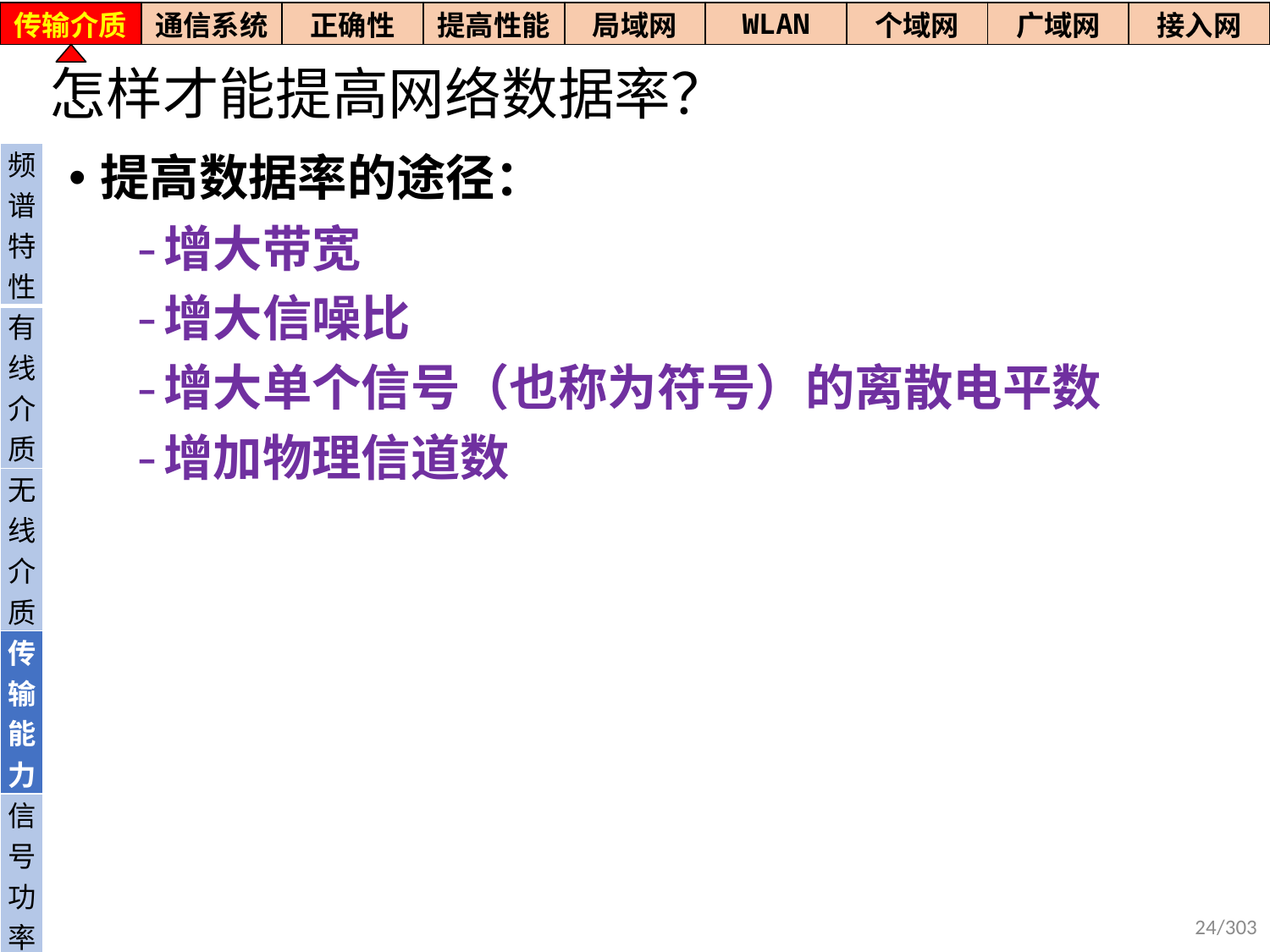

| 传输介质 | 通信系统 | 正确性 | 提高性能 | 局域网 | WLAN | 个域网 | 广域网 | 接入网 |
| --- | --- | --- | --- | --- | --- | --- | --- | --- |

# 怎样才能提高网络数据率？
| 频谱特性 |
| --- |
| 有线介质 |
| 无线介质 |
| 传输能力 |
| 信号功率 |
提高数据率的途径：
增大带宽
增大信噪比
增大单个信号（也称为符号）的离散电平数
增加物理信道数

24/303